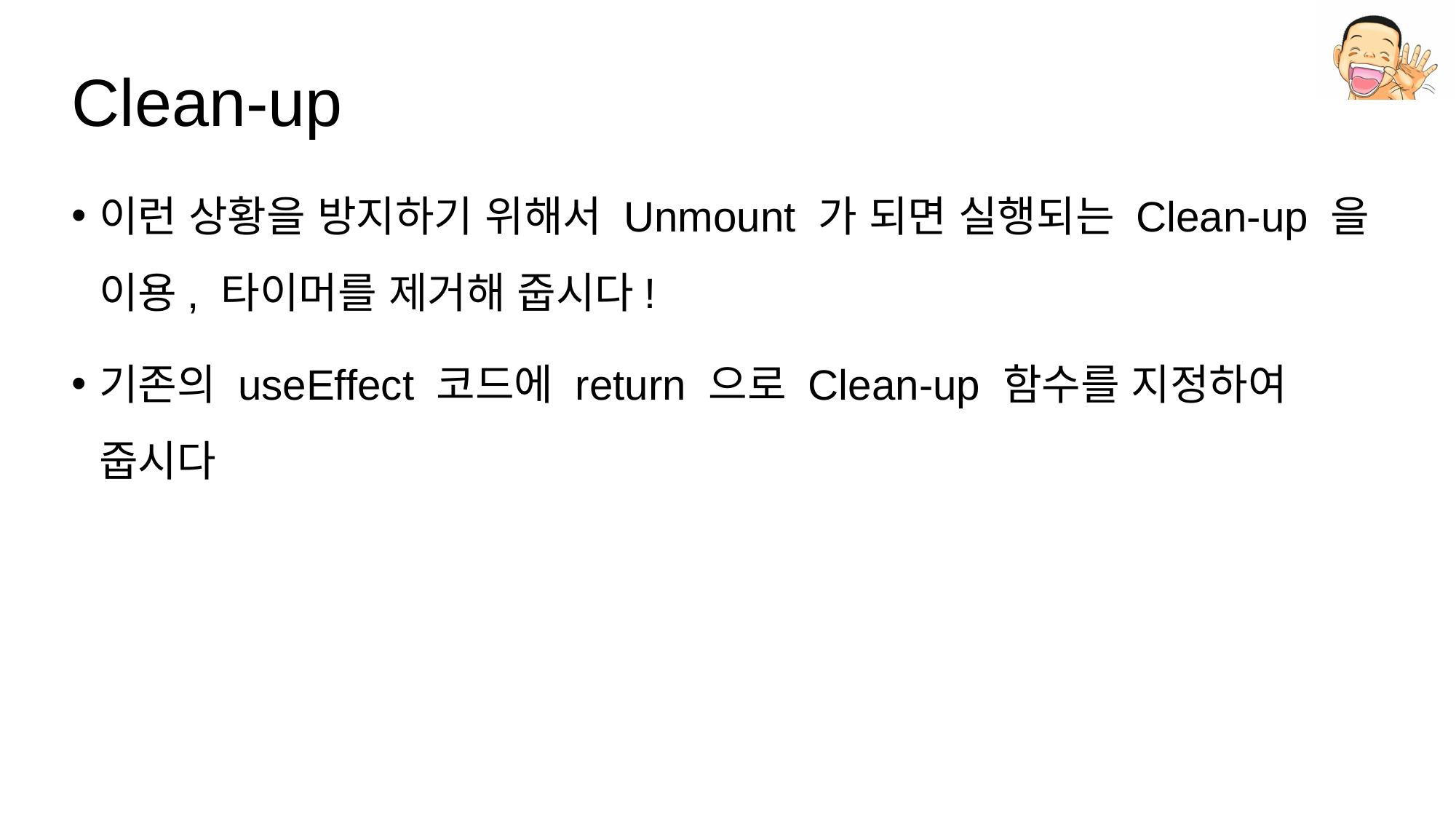

# Clean-up
이런 상황을 방지하기 위해서 Unmount 가 되면 실행되는 Clean-up 을 이용, 타이머를 제거해 줍시다!
기존의 useEffect 코드에 return 으로 Clean-up 함수를 지정하여 줍시다